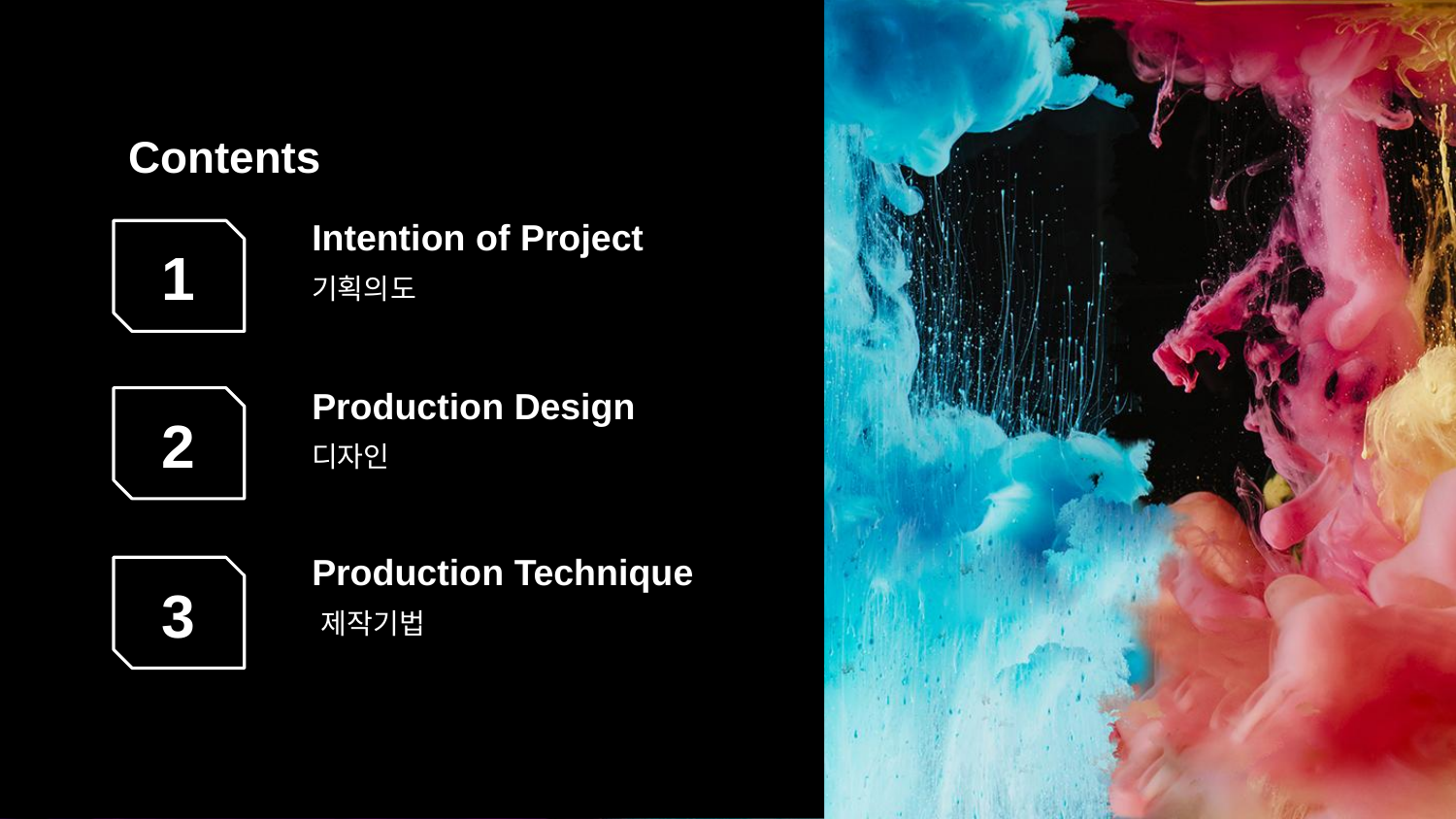

# Contents
1
Intention of Project
기획의도
Production Design
2
디자인
Production Technique
3
제작기법